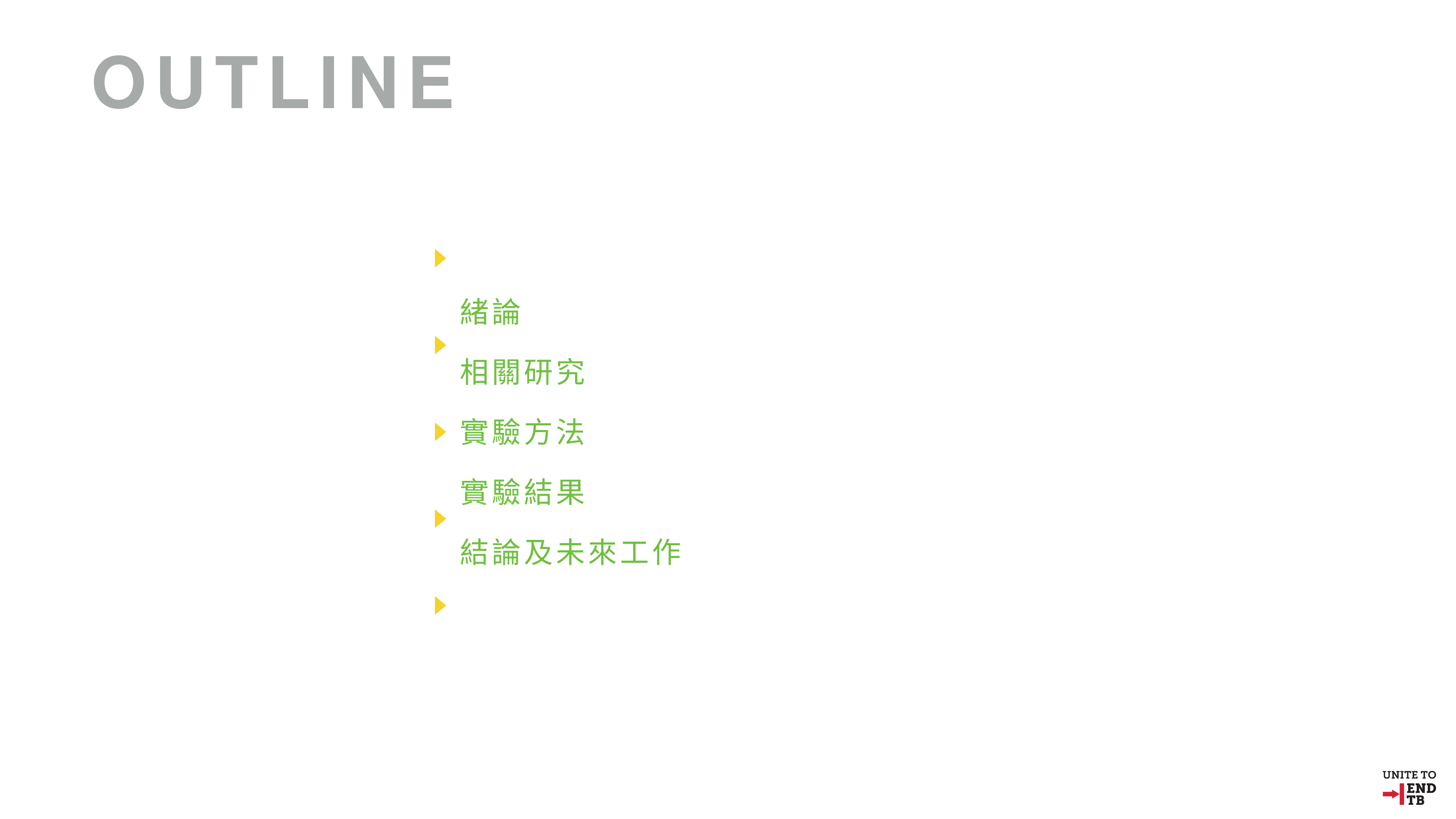

2

outline

緒論
相關研究
實驗方法
實驗結果
結論及未來工作